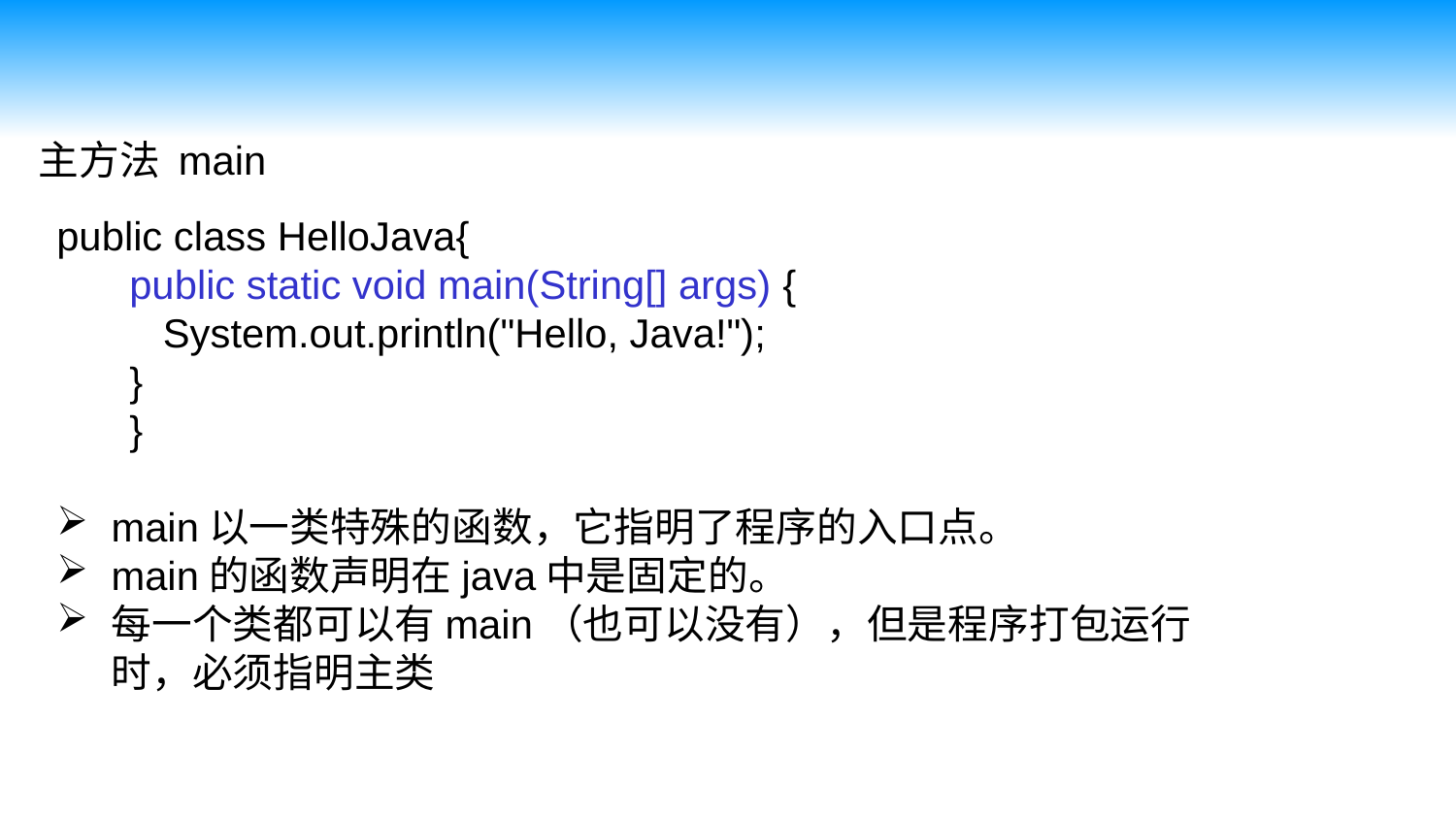

主方法 main
public class HelloJava{
public static void main(String[] args) {
   System.out.println("Hello, Java!");
}
}

main以一类特殊的函数，它指明了程序的入口点。
main的函数声明在java中是固定的。
每一个类都可以有main（也可以没有），但是程序打包运行时，必须指明主类